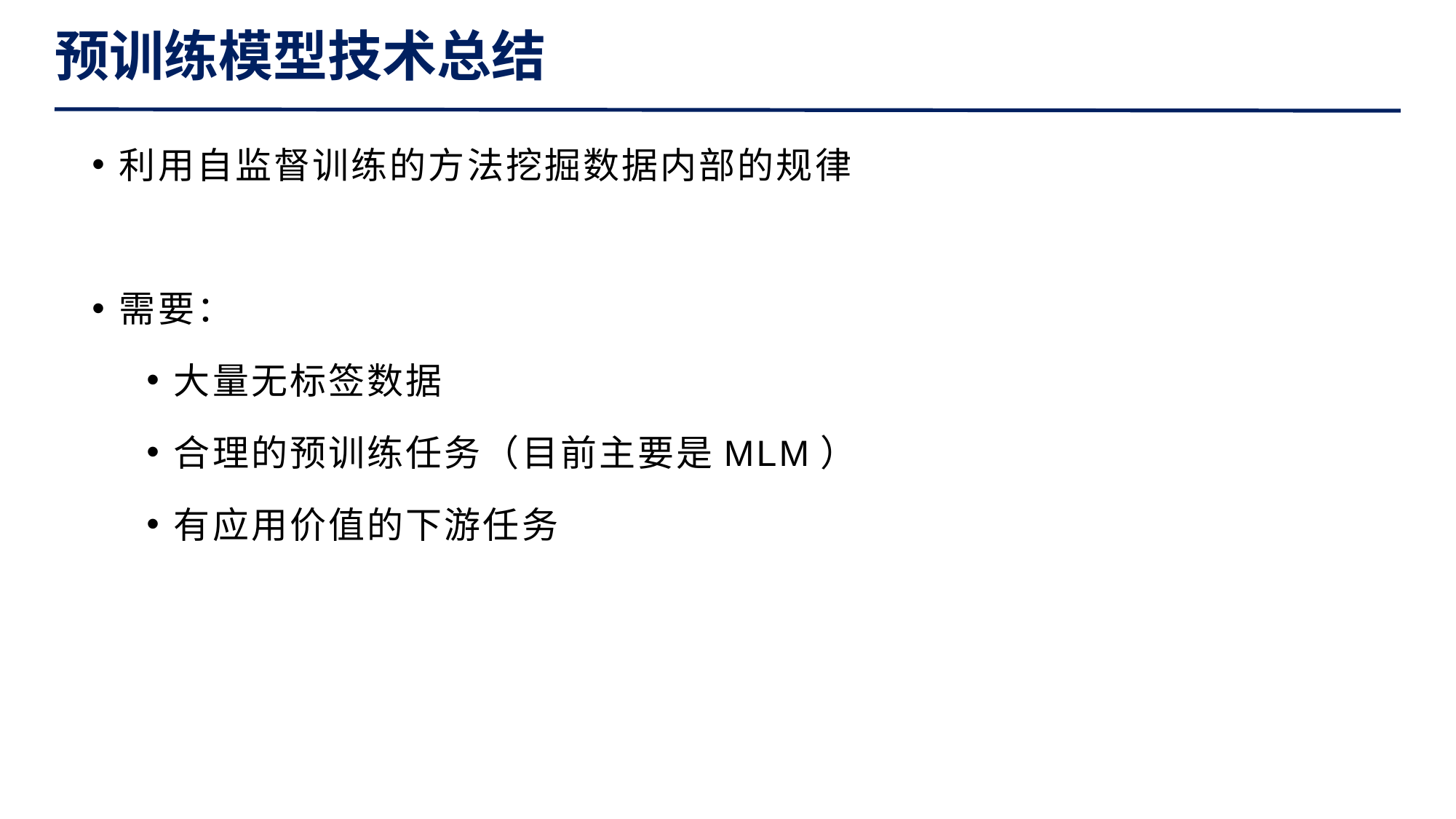

预训练模型技术总结
利用自监督训练的方法挖掘数据内部的规律

需要：
大量无标签数据
合理的预训练任务（目前主要是MLM）
有应用价值的下游任务

11